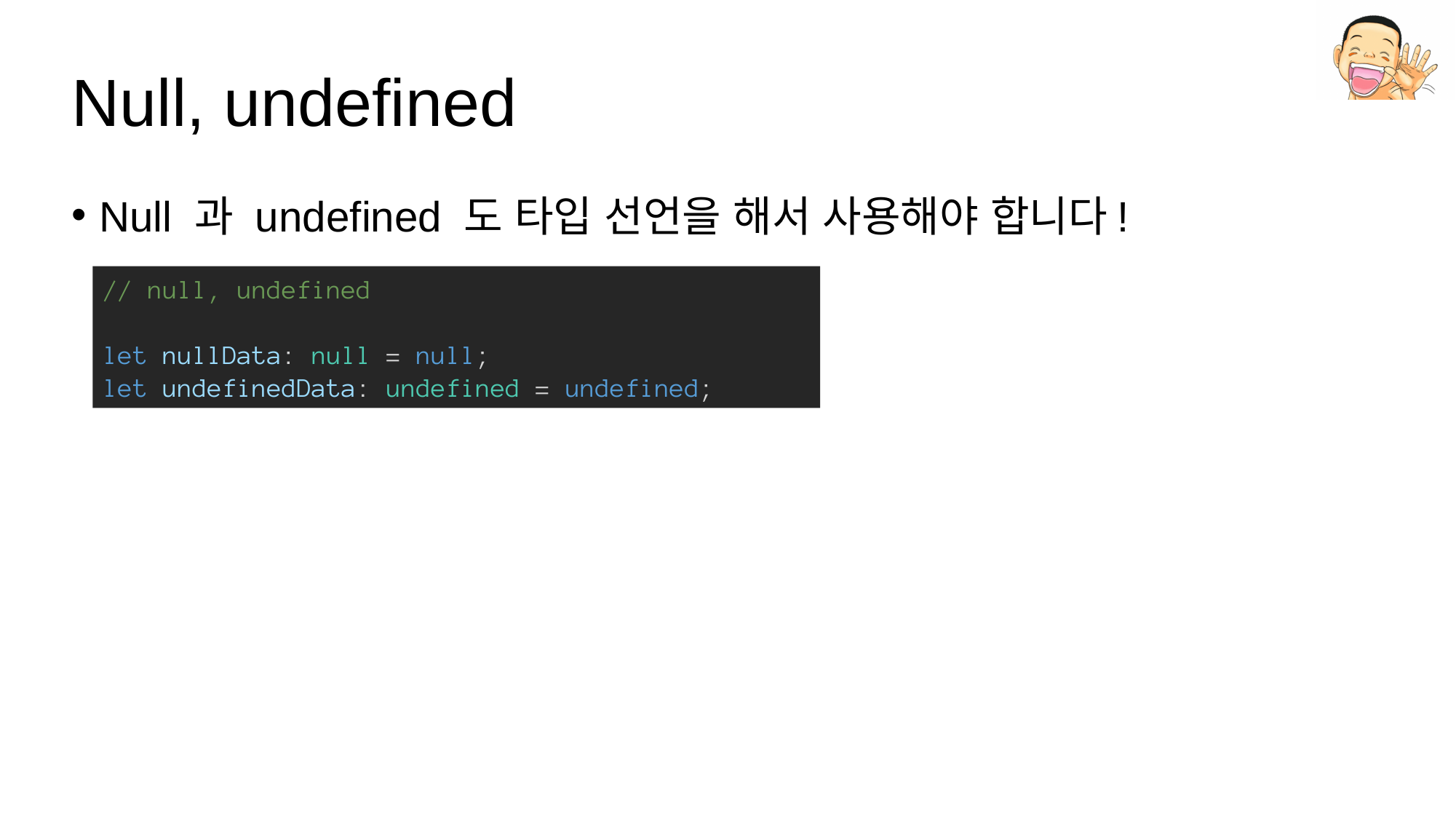

# Null, undefined
Null 과 undefined 도 타입 선언을 해서 사용해야 합니다!
// null, undefined
let nullData: null = null;
let undefinedData: undefined = undefined;